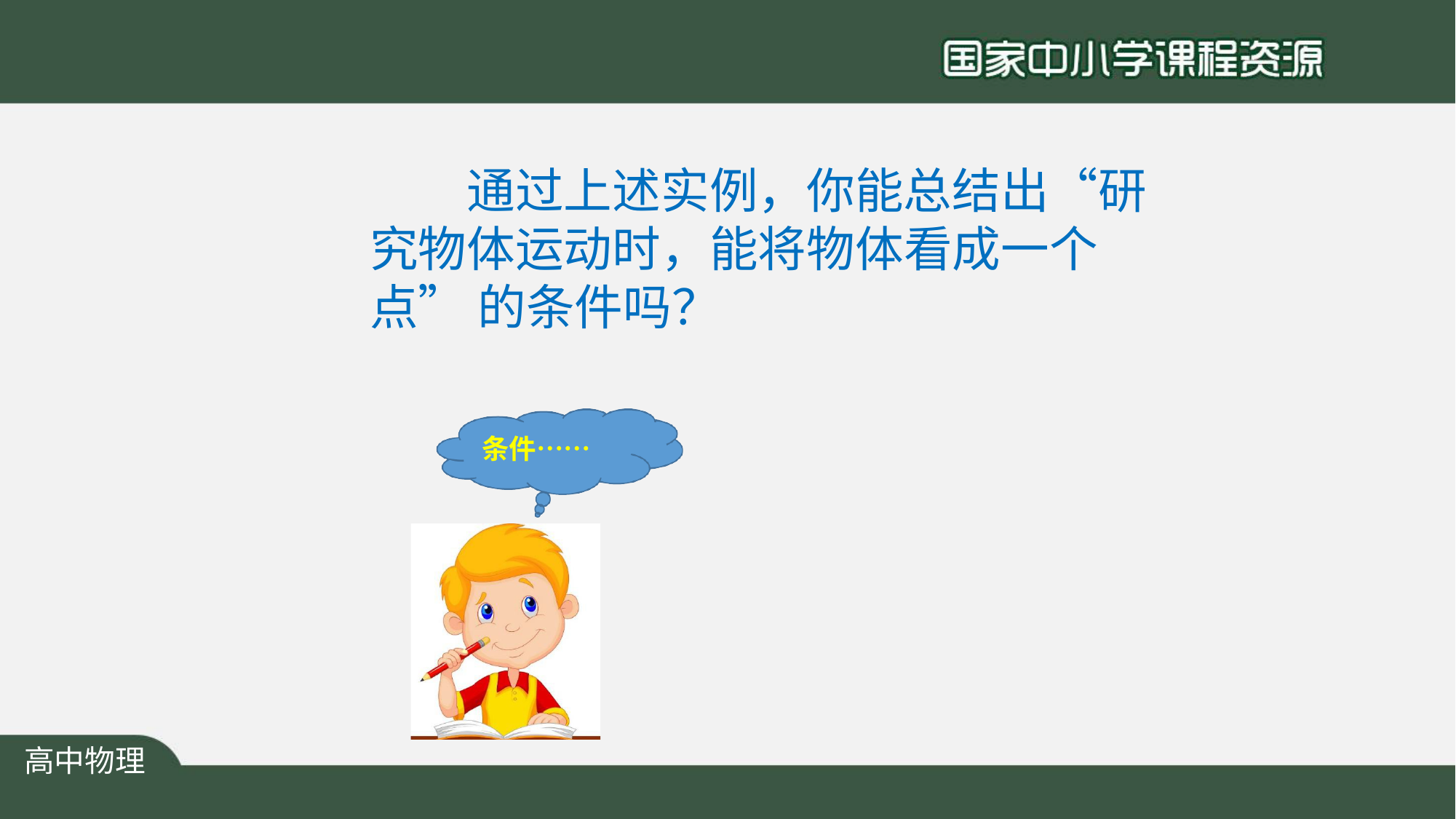

通过上述实例，你能总结出“研 究物体运动时，能将物体看成一个点” 的条件吗？

条件……

高中物理